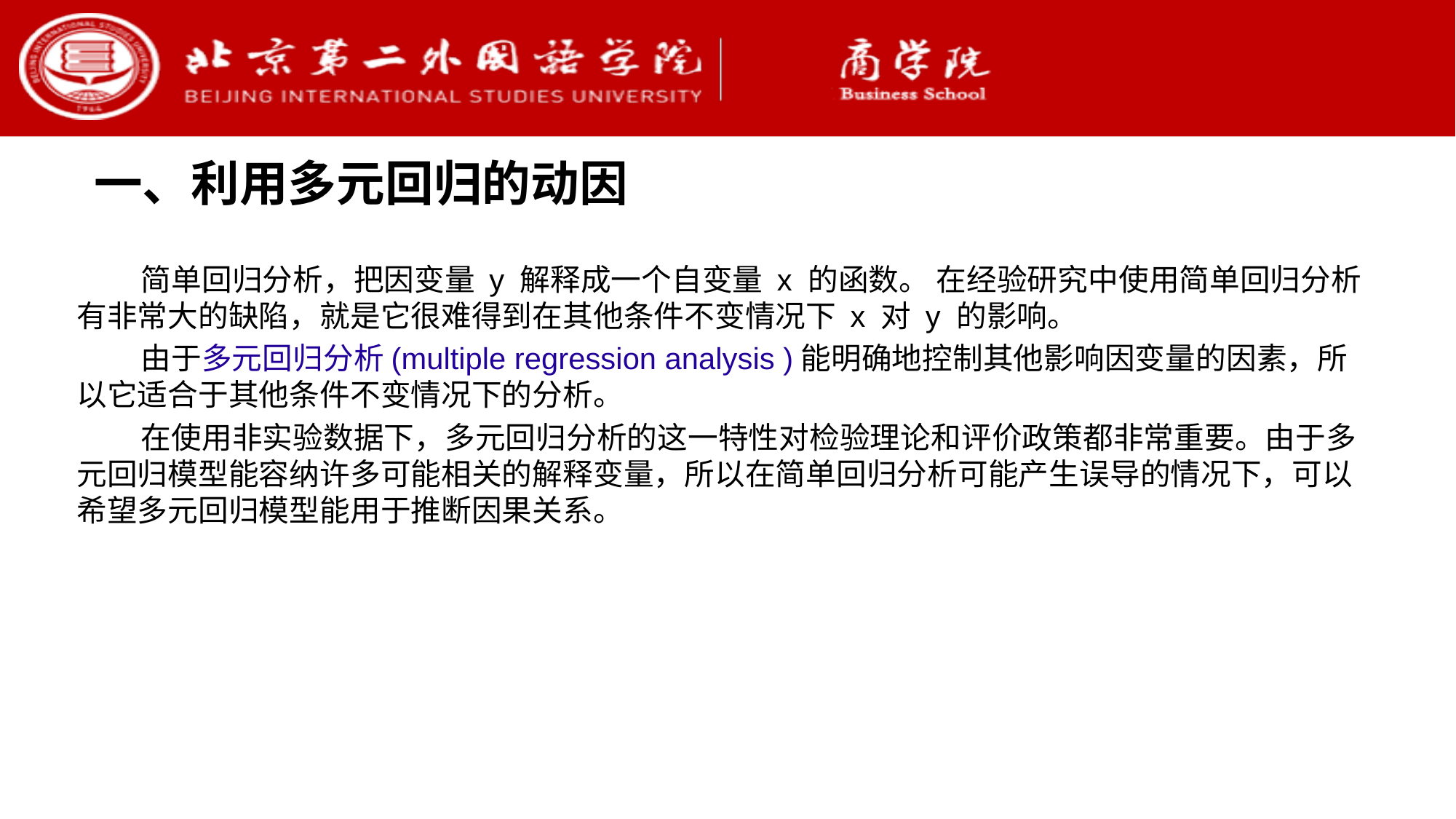

一、利用多元回归的动因
简单回归分析，把因变量 y 解释成一个自变量 x 的函数。 在经验研究中使用简单回归分析有非常大的缺陷，就是它很难得到在其他条件不变情况下 x 对 y 的影响。
由于多元回归分析(multiple regression analysis )能明确地控制其他影响因变量的因素，所以它适合于其他条件不变情况下的分析。
在使用非实验数据下，多元回归分析的这一特性对检验理论和评价政策都非常重要。由于多元回归模型能容纳许多可能相关的解释变量，所以在简单回归分析可能产生误导的情况下，可以希望多元回归模型能用于推断因果关系。